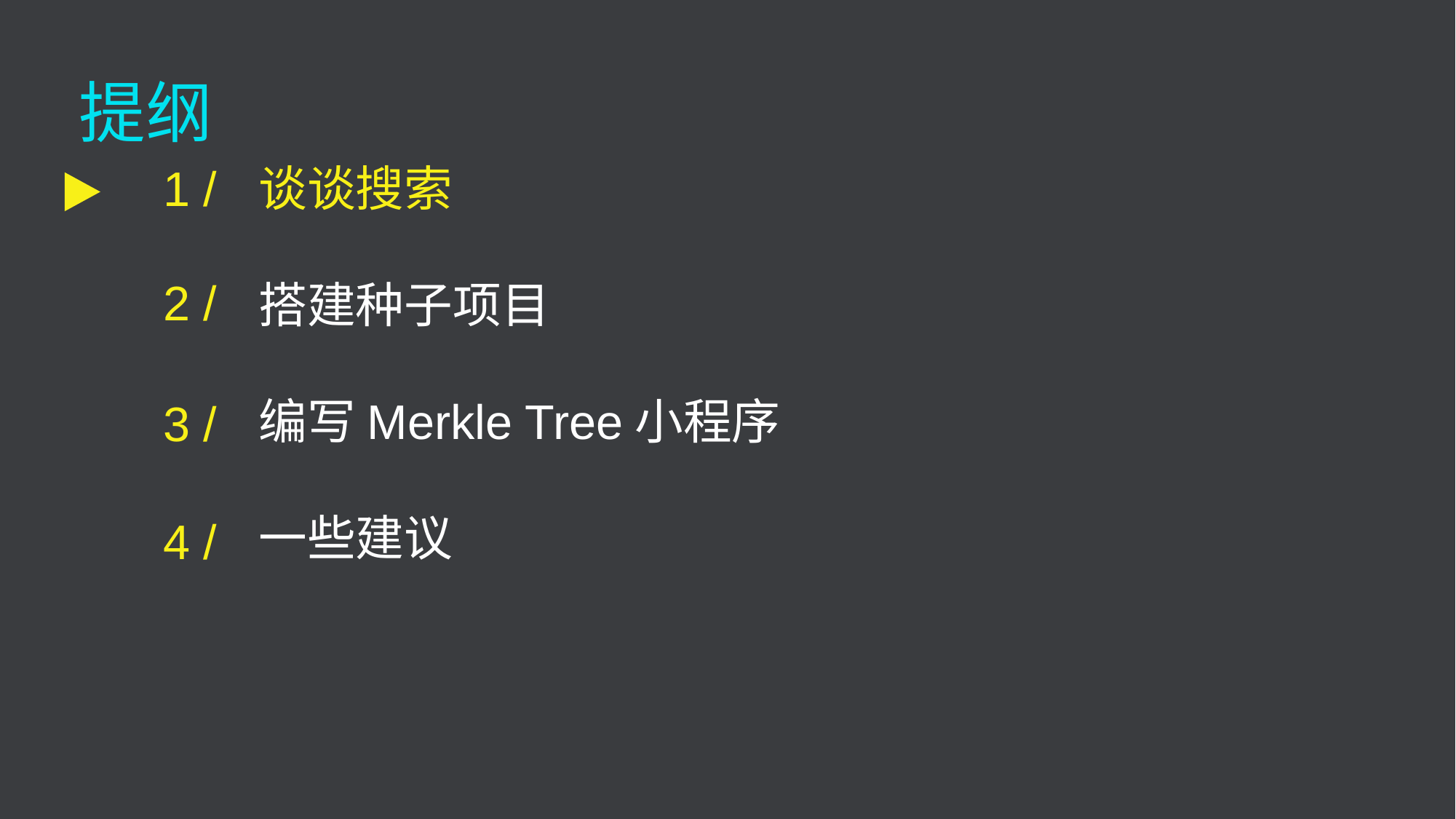

# 提纲
1 /
谈谈搜索

搭建种子项目

编写Merkle Tree小程序

一些建议

2 /
3 /
4 /